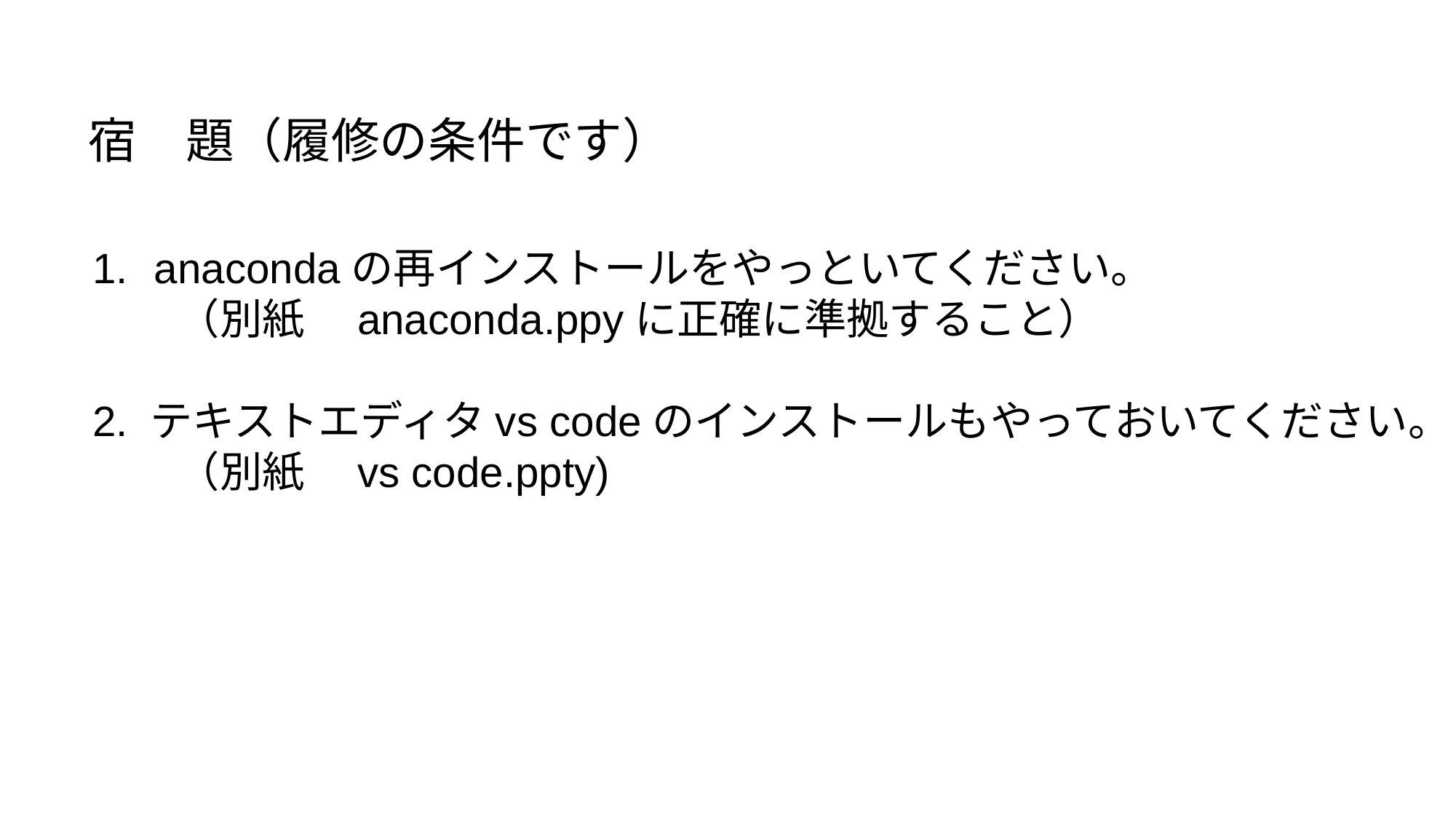

宿　題（履修の条件です）
anacondaの再インストールをやっといてください。
　　（別紙　anaconda.ppyに正確に準拠すること）

2. テキストエディタvs codeのインストールもやっておいてください。
　　（別紙　vs code.ppty)